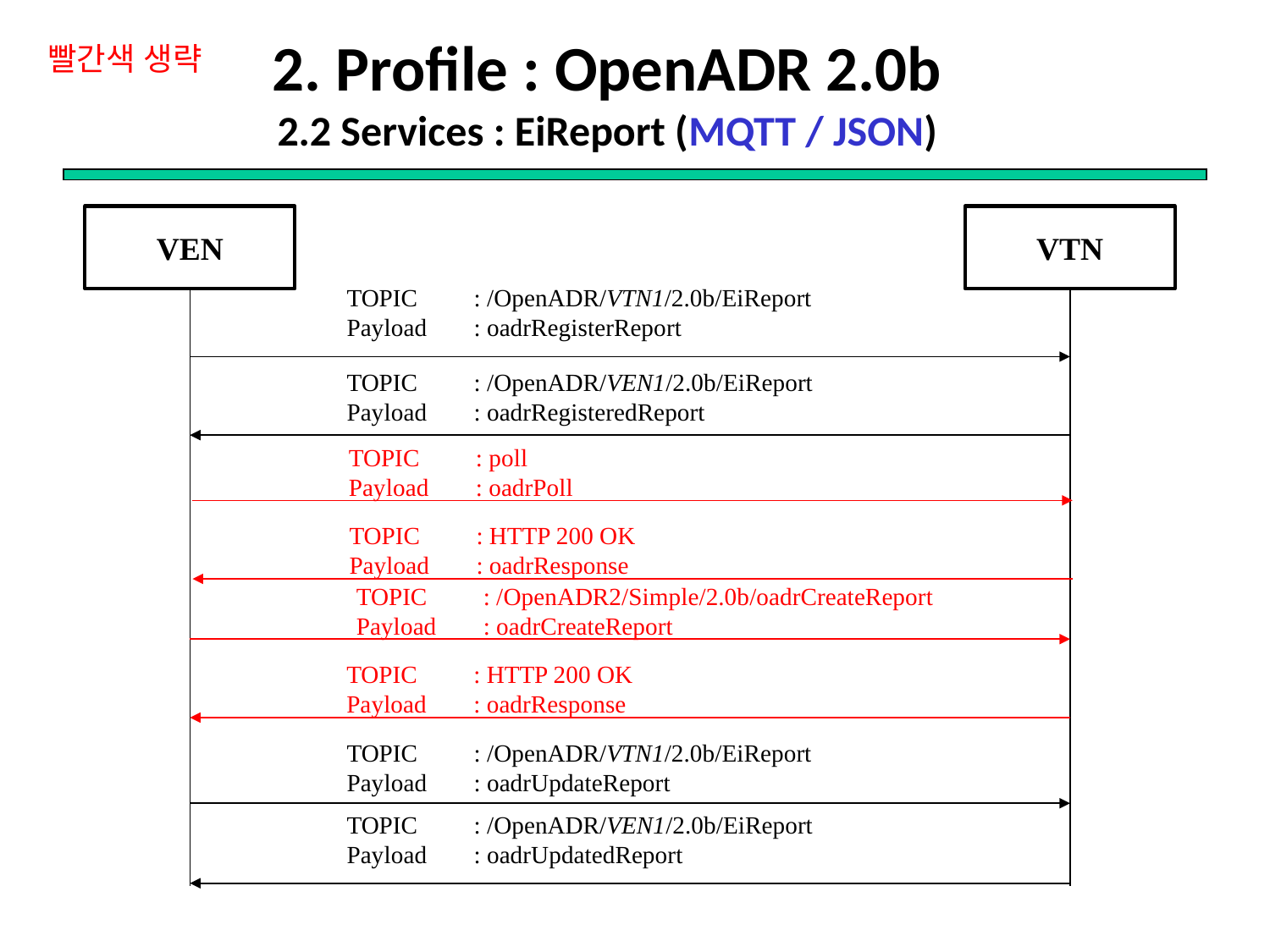

# 2. Profile : OpenADR 2.0b 2.2 Services : EiReport (MQTT / JSON)
빨간색 생략
VEN
VTN
TOPIC 	: /OpenADR/VTN1/2.0b/EiReport
Payload 	: oadrRegisterReport
TOPIC	: /OpenADR/VEN1/2.0b/EiReport
Payload	: oadrRegisteredReport

TOPIC	: poll
Payload 	: oadrPoll
TOPIC	: HTTP 200 OK
Payload	: oadrResponse
TOPIC	: /OpenADR2/Simple/2.0b/oadrCreateReport
Payload 	: oadrCreateReport
TOPIC	: HTTP 200 OK
Payload	: oadrResponse
TOPIC	: /OpenADR/VTN1/2.0b/EiReport
Payload 	: oadrUpdateReport
TOPIC	: /OpenADR/VEN1/2.0b/EiReport
Payload	: oadrUpdatedReport